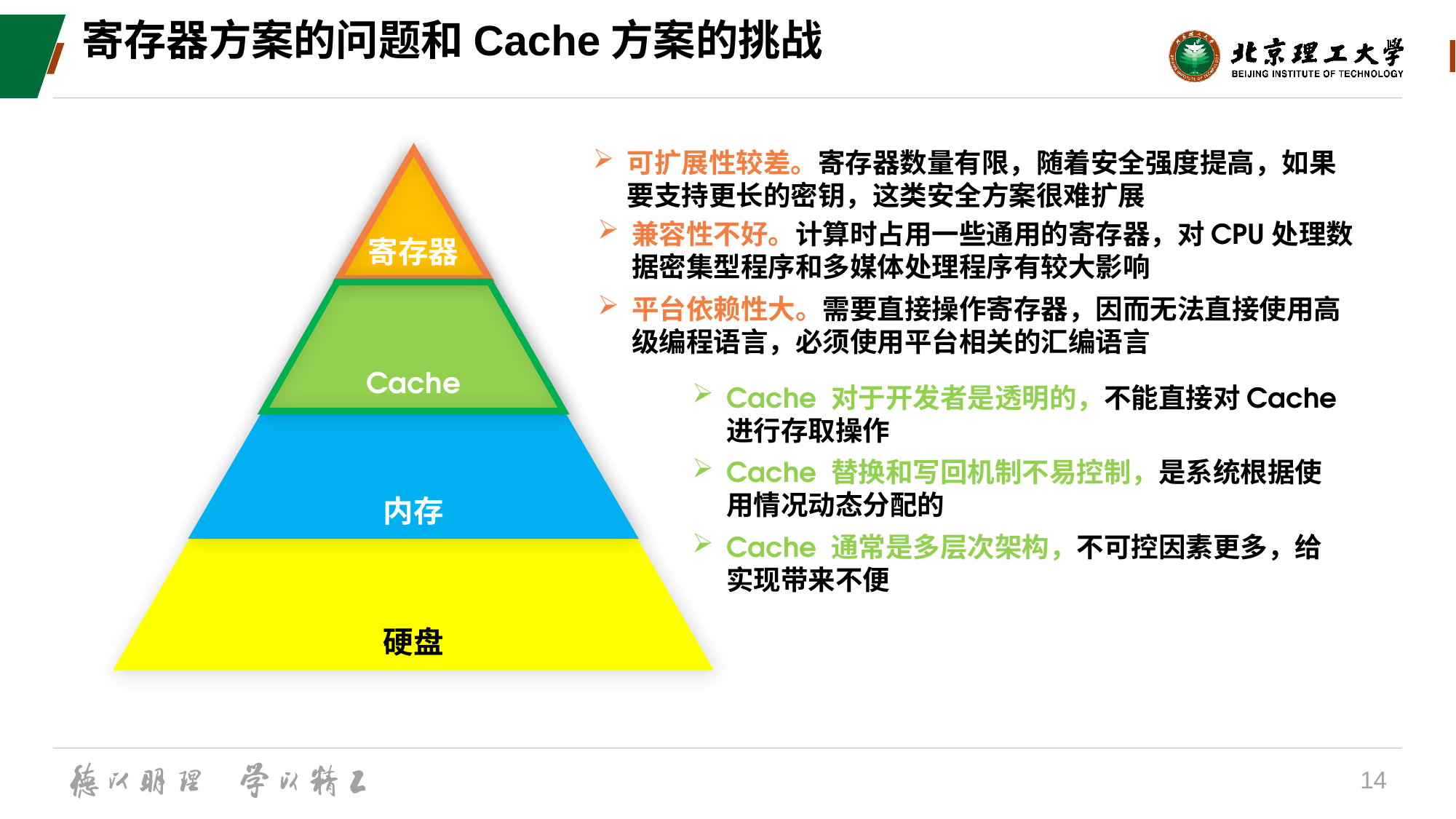

# 寄存器方案的问题和Cache方案的挑战
可扩展性较差。寄存器数量有限，随着安全强度提高，如果要支持更长的密钥，这类安全方案很难扩展

寄存器
Cache
内存
硬盘

兼容性不好。计算时占用一些通用的寄存器，对CPU处理数据密集型程序和多媒体处理程序有较大影响

平台依赖性大。需要直接操作寄存器，因而无法直接使用高级编程语言，必须使用平台相关的汇编语言
Cache 对于开发者是透明的，不能直接对Cache进行存取操作
Cache 替换和写回机制不易控制，是系统根据使用情况动态分配的
Cache 通常是多层次架构，不可控因素更多，给实现带来不便